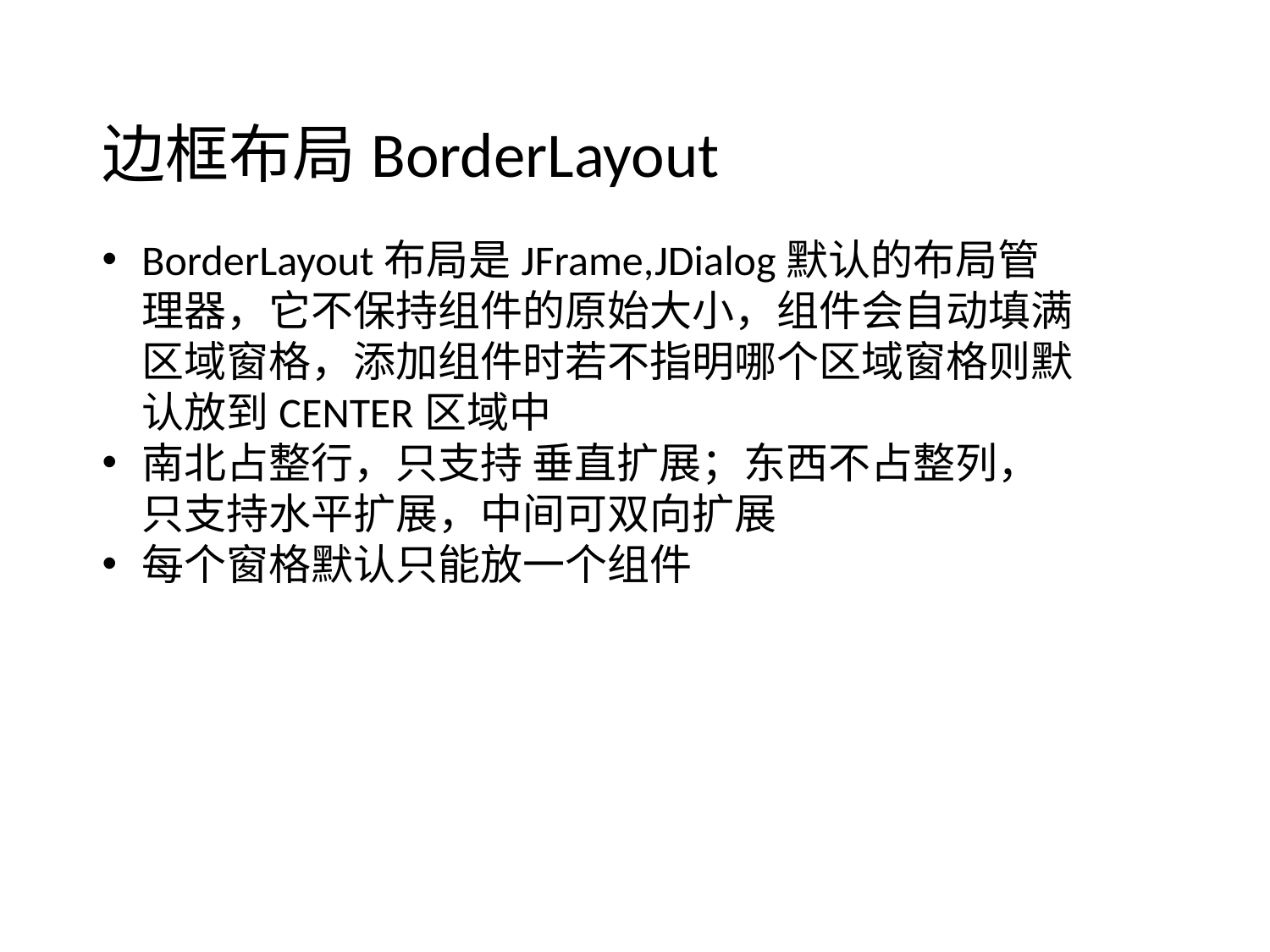

# 边框布局BorderLayout
BorderLayout布局是JFrame,JDialog默认的布局管理器，它不保持组件的原始大小，组件会自动填满区域窗格，添加组件时若不指明哪个区域窗格则默认放到CENTER区域中
南北占整行，只支持 垂直扩展；东西不占整列，只支持水平扩展，中间可双向扩展
每个窗格默认只能放一个组件